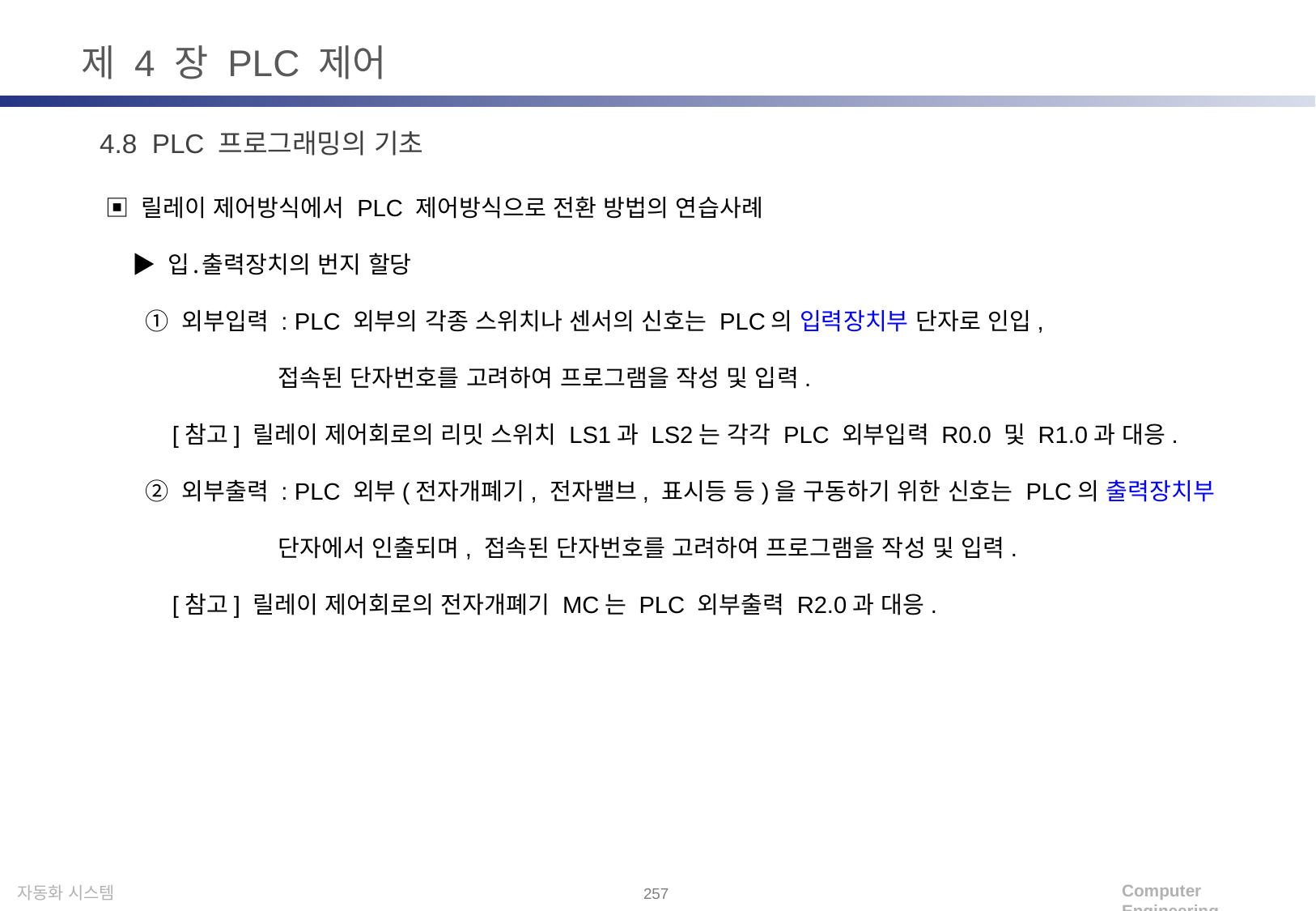

제 4 장 PLC 제어
4.8  PLC 프로그래밍의 기초
▣ 릴레이 제어방식에서 PLC 제어방식으로 전환 방법의 연습사례
    ▶ 입․출력장치의 번지 할당
      ① 외부입력 : PLC 외부의 각종 스위치나 센서의 신호는 PLC의 입력장치부 단자로 인입,
                         접속된 단자번호를 고려하여 프로그램을 작성 및 입력.
          [참고] 릴레이 제어회로의 리밋 스위치 LS1과 LS2는 각각 PLC 외부입력 R0.0 및 R1.0과 대응.
      ② 외부출력 : PLC 외부(전자개폐기, 전자밸브, 표시등 등)을 구동하기 위한 신호는 PLC의 출력장치부
                         단자에서 인출되며, 접속된 단자번호를 고려하여 프로그램을 작성 및 입력.
          [참고] 릴레이 제어회로의 전자개폐기 MC는 PLC 외부출력 R2.0과 대응.